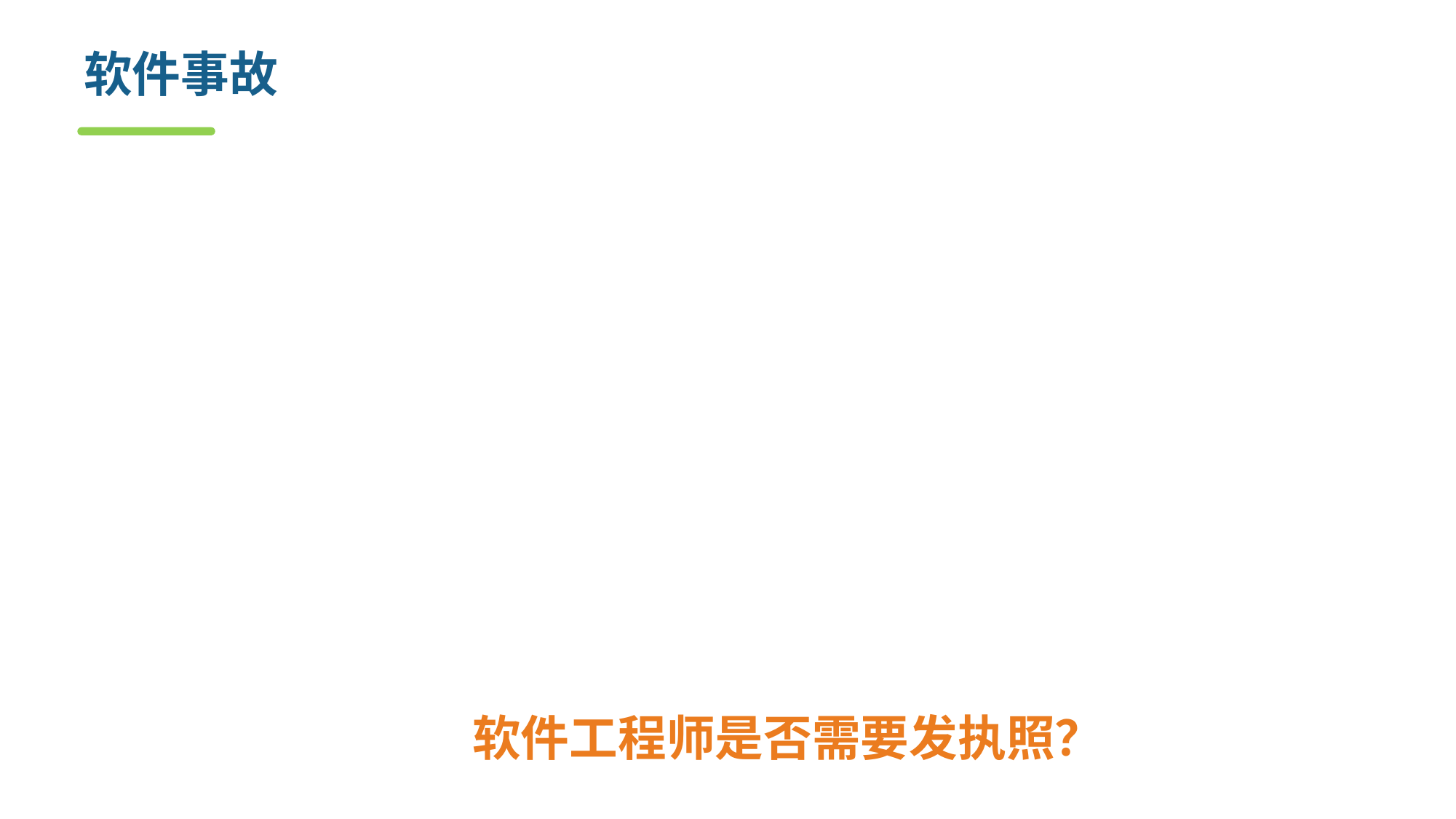

# 软件事故
1981年，由计算机程序改变而导致1/67的时间偏差，使航天飞机上的5台计算机不能同步运行。这个错误导致了航天飞机发射失败。
1986年，1台Therac25机器泄露致命剂量的辐射，致使两名医院病人死亡。原因是一个软件出现了问题，导致这台机器忽略了数据校验。
2016年，区块链业界最大的众筹项目TheDAO遭到攻击，导致300多万以太币资产被盗，原因是其智能合约中splitDAO函数有漏洞。
2018年，印尼狮航一架波音737 MAX 8客机途中坠落，189人罹难，失事原因为软件设计缺陷，飞机的迎角传感器“数据错误”触发“防失速”自动操作，导致机头不断下压，最终坠海。
2018年至今，无人车在自动驾驶时出现了多次交通事故，导致车毁人亡。原因是机器学习模型未能及时正确识别出前方的情况并做出决策。
软件工程师是否需要发执照？
17